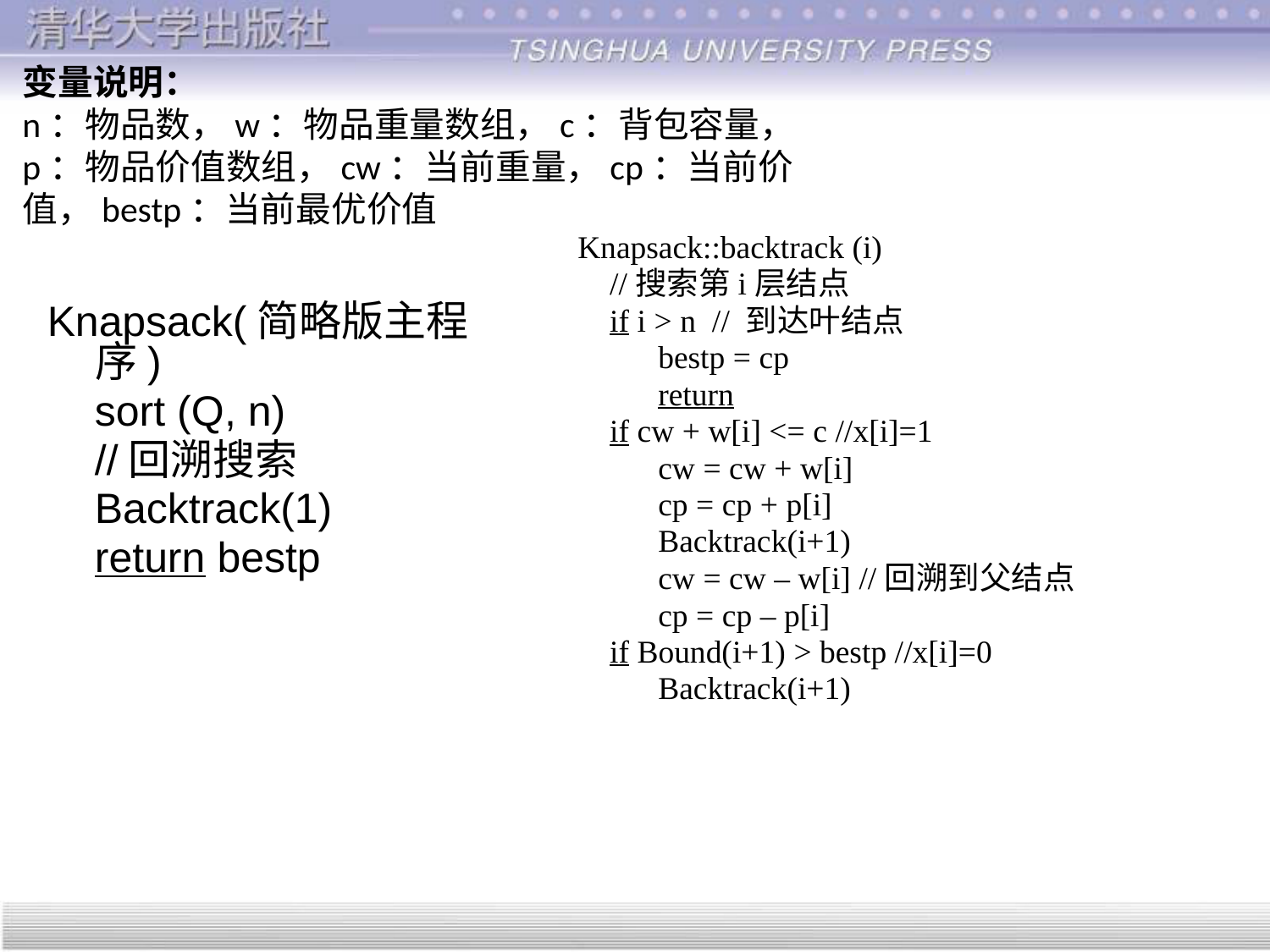

变量说明：
n：物品数，w：物品重量数组，c：背包容量，
p：物品价值数组，cw：当前重量，cp：当前价值，bestp：当前最优价值
Knapsack::backtrack (i)
    //搜索第i层结点
    if i > n  // 到达叶结点
          bestp = cp
          return
    if cw + w[i] <= c //x[i]=1
          cw = cw + w[i]
          cp = cp + p[i]
          Backtrack(i+1)
          cw = cw – w[i] //回溯到父结点
          cp = cp – p[i]
    if Bound(i+1) > bestp //x[i]=0
          Backtrack(i+1)
Knapsack(简略版主程序)
    sort (Q, n)
    //回溯搜索
    Backtrack(1)
    return bestp